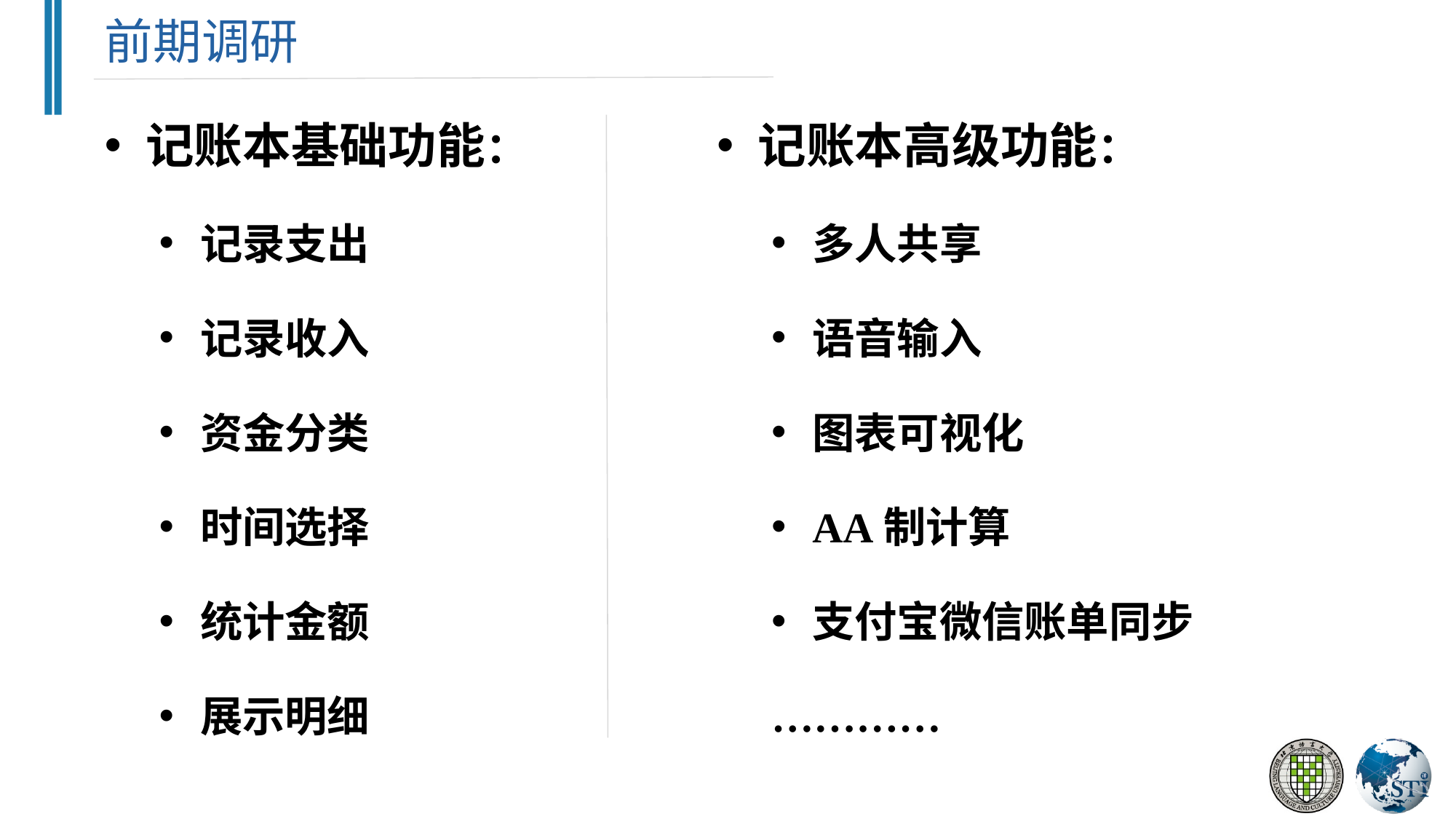

前期调研

记账本基础功能：
记录支出
记录收入
资金分类
时间选择
统计金额
展示明细
记账本高级功能：
多人共享
语音输入
图表可视化
AA制计算
支付宝微信账单同步
…………